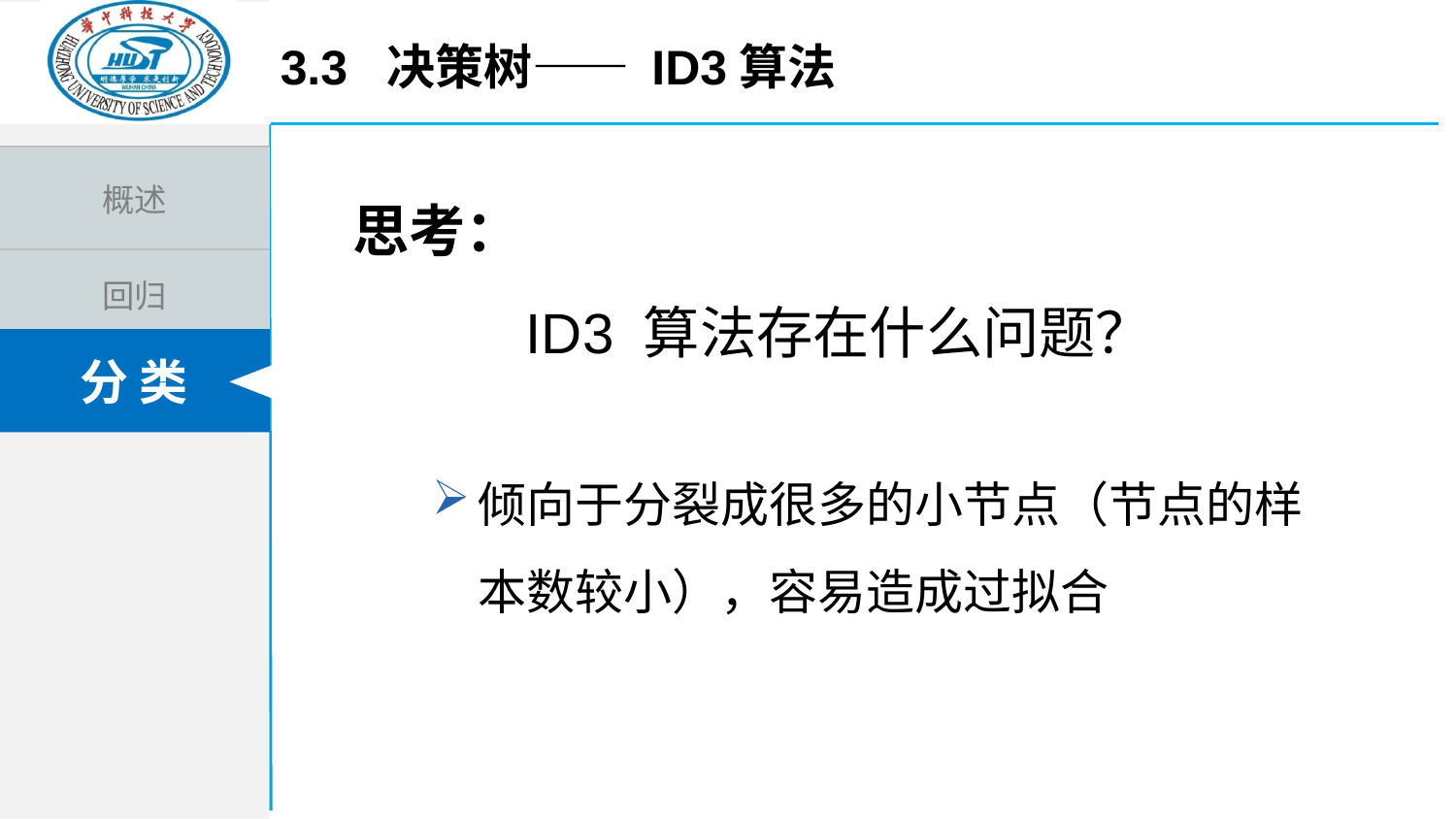

3.3  决策树—— id3算法
思考：
           ID3 算法存在什么问题？
倾向于分裂成很多的小节点（节点的样本数较小），容易造成过拟合